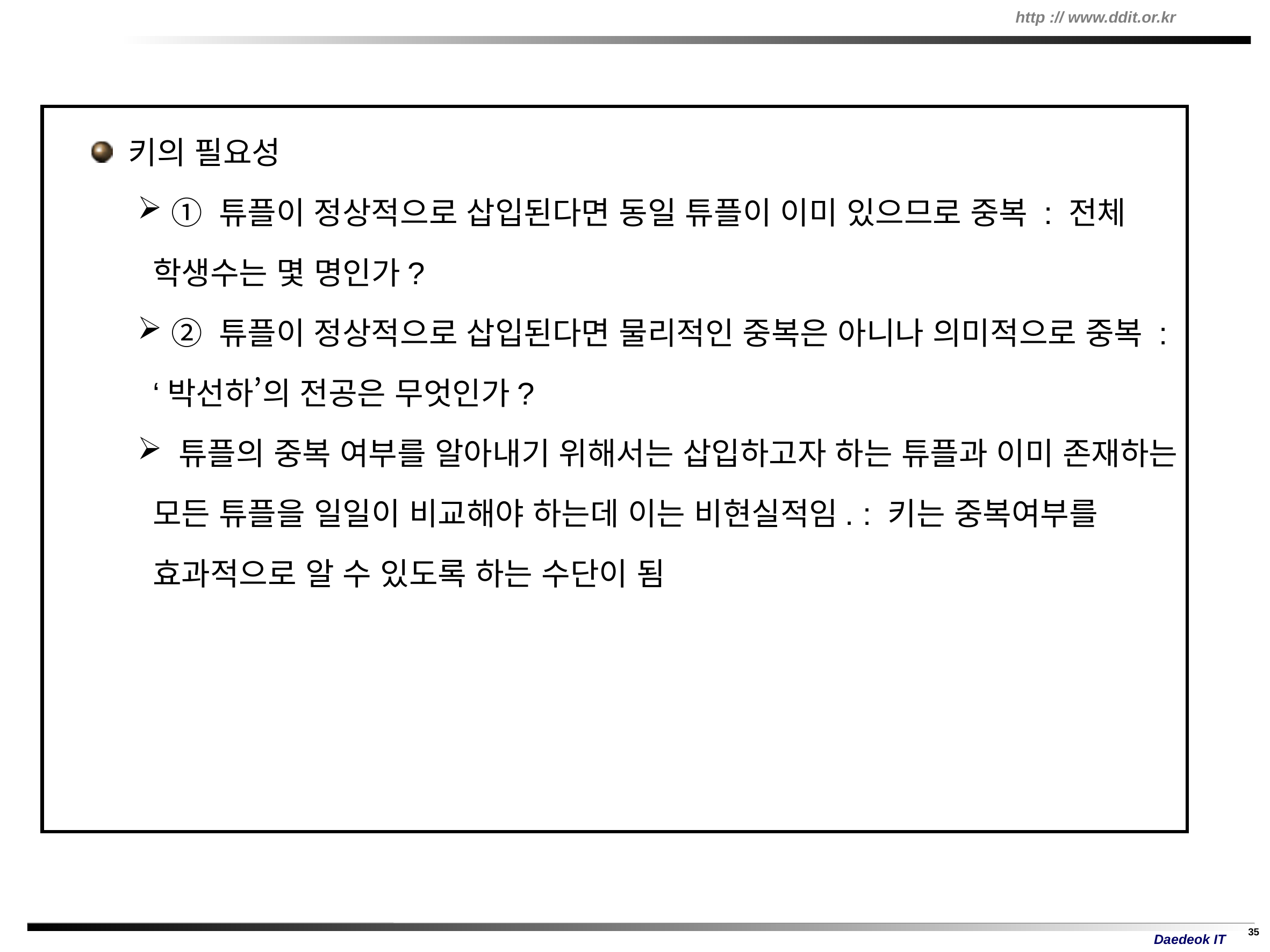

키의 필요성
 ① 튜플이 정상적으로 삽입된다면 동일 튜플이 이미 있으므로 중복 : 전체 학생수는 몇 명인가?
 ② 튜플이 정상적으로 삽입된다면 물리적인 중복은 아니나 의미적으로 중복 : ‘박선하’의 전공은 무엇인가?
 튜플의 중복 여부를 알아내기 위해서는 삽입하고자 하는 튜플과 이미 존재하는 모든 튜플을 일일이 비교해야 하는데 이는 비현실적임. : 키는 중복여부를 효과적으로 알 수 있도록 하는 수단이 됨